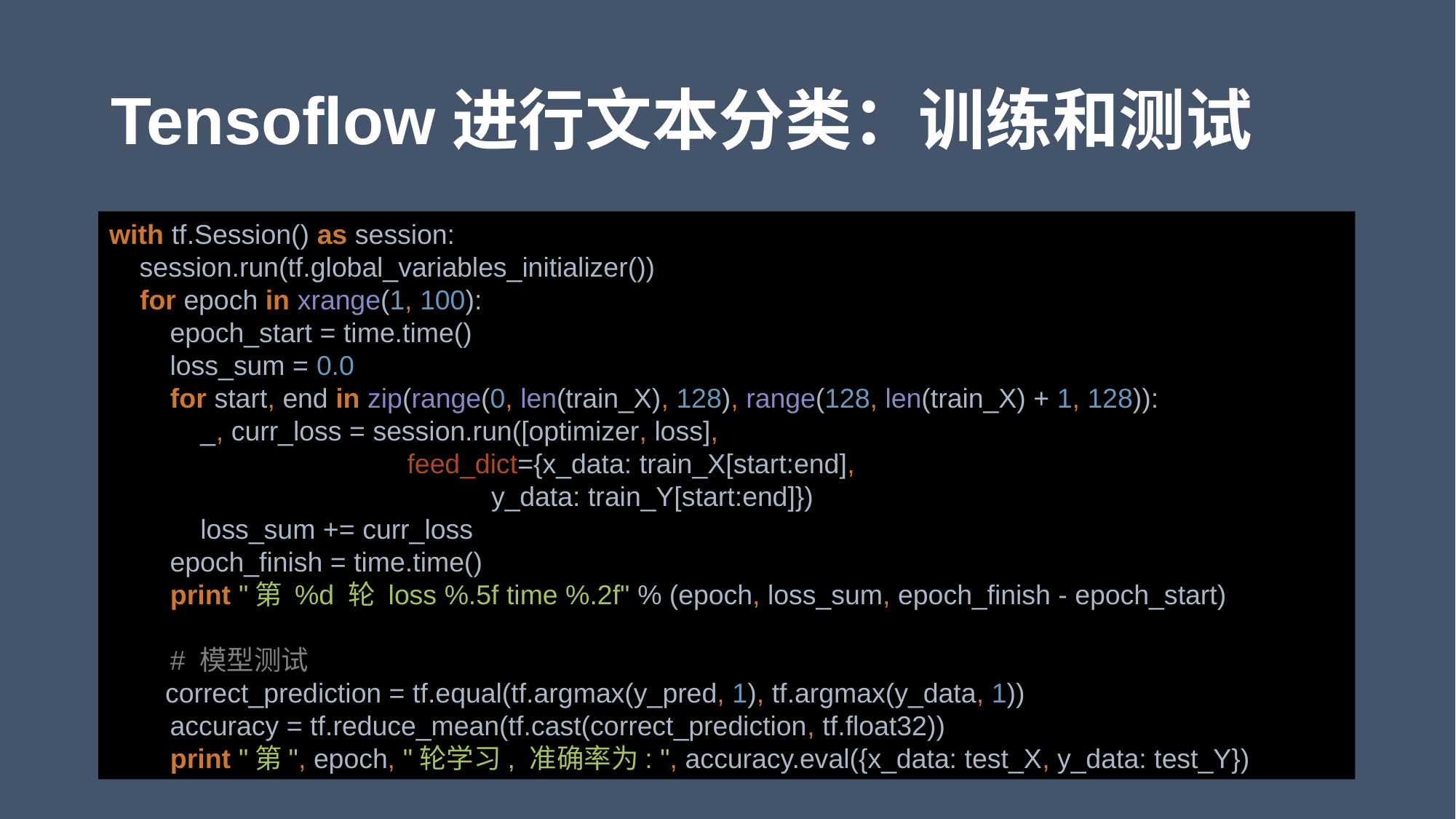

# Tensoflow进行文本分类：训练和测试
with tf.Session() as session:
    session.run(tf.global_variables_initializer())
    for epoch in xrange(1, 100):
        epoch_start = time.time()
        loss_sum = 0.0
        for start, end in zip(range(0, len(train_X), 128), range(128, len(train_X) + 1, 128)):
            _, curr_loss = session.run([optimizer, loss],
                                       feed_dict={x_data: train_X[start:end],
                                                  y_data: train_Y[start:end]})
            loss_sum += curr_loss
        epoch_finish = time.time()
        print "第 %d 轮 loss %.5f time %.2f" % (epoch, loss_sum, epoch_finish - epoch_start)
        # 模型测试
        correct_prediction = tf.equal(tf.argmax(y_pred, 1), tf.argmax(y_data, 1))
        accuracy = tf.reduce_mean(tf.cast(correct_prediction, tf.float32))
        print "第", epoch, "轮学习, 准确率为: ", accuracy.eval({x_data: test_X, y_data: test_Y})